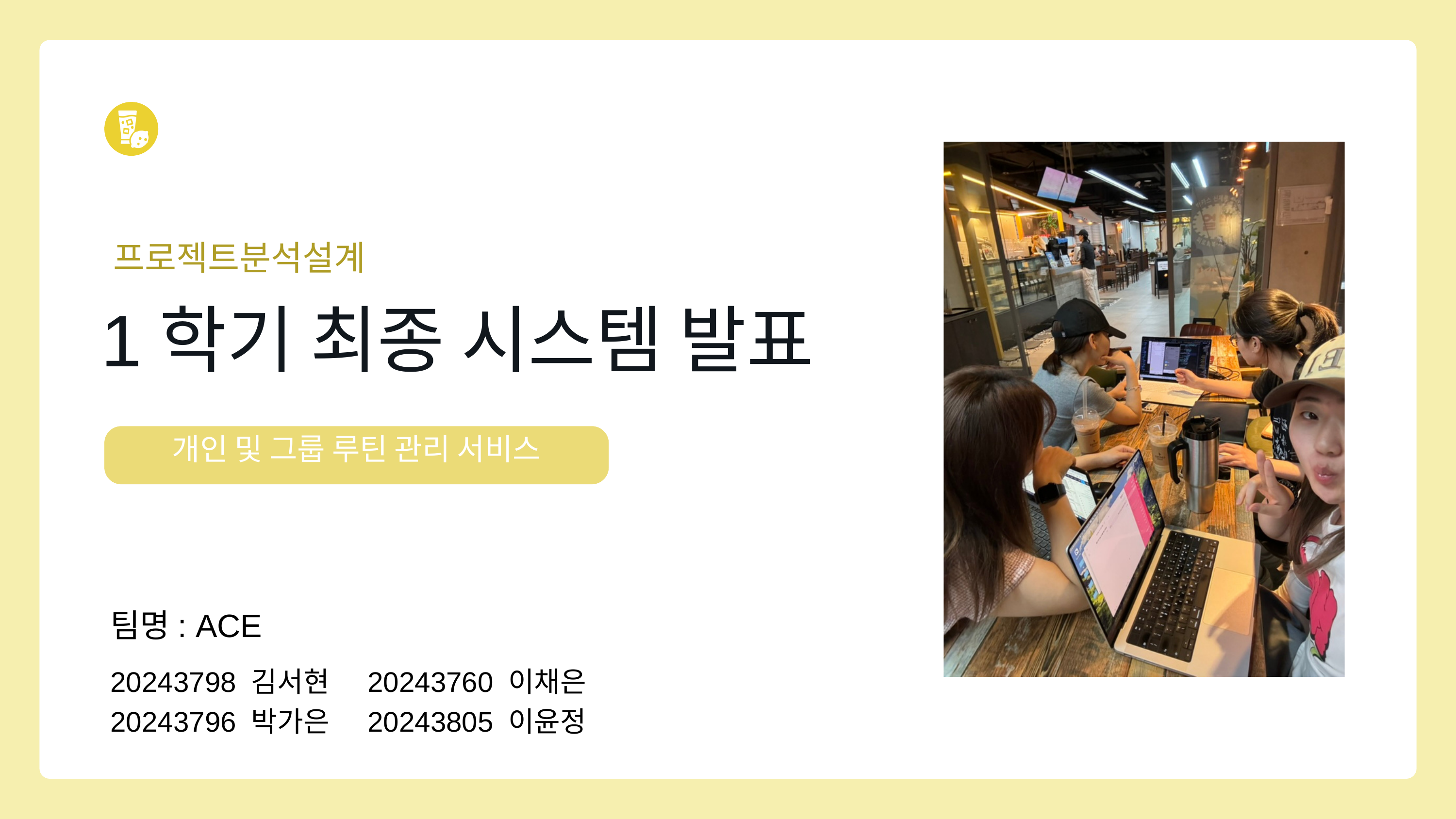

프로젝트분석설계
1학기 최종 시스템 발표

개인 및 그룹 루틴 관리 서비스
팀명: ACE
20243798 김서현     20243760 이채은
20243796 박가은     20243805 이윤정